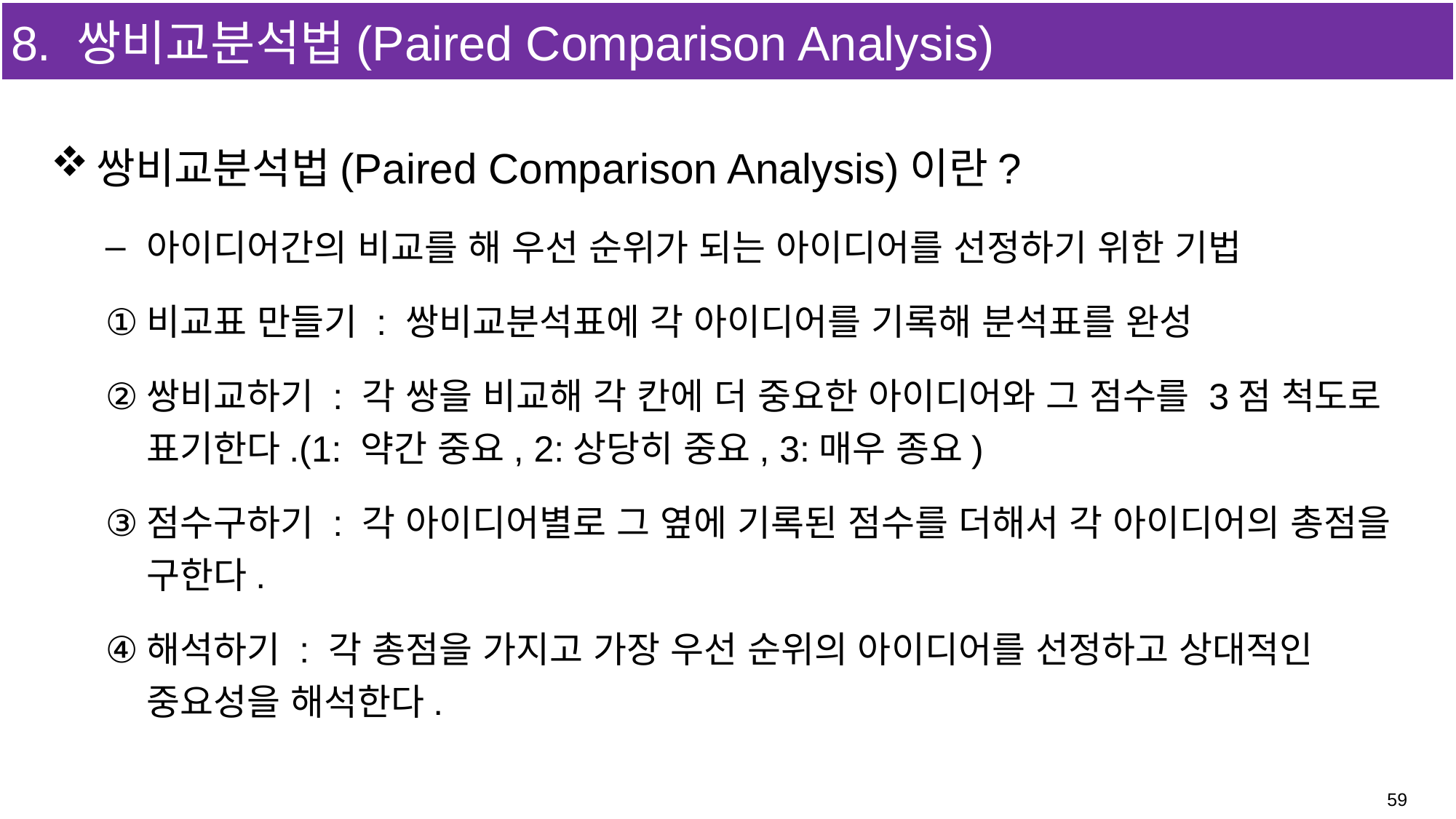

# 8. 쌍비교분석법(Paired Comparison Analysis)
쌍비교분석법(Paired Comparison Analysis)이란?
아이디어간의 비교를 해 우선 순위가 되는 아이디어를 선정하기 위한 기법
비교표 만들기 : 쌍비교분석표에 각 아이디어를 기록해 분석표를 완성
쌍비교하기 : 각 쌍을 비교해 각 칸에 더 중요한 아이디어와 그 점수를 3점 척도로 표기한다.(1: 약간 중요, 2:상당히 중요, 3:매우 종요)
점수구하기 : 각 아이디어별로 그 옆에 기록된 점수를 더해서 각 아이디어의 총점을 구한다.
해석하기 : 각 총점을 가지고 가장 우선 순위의 아이디어를 선정하고 상대적인 중요성을 해석한다.